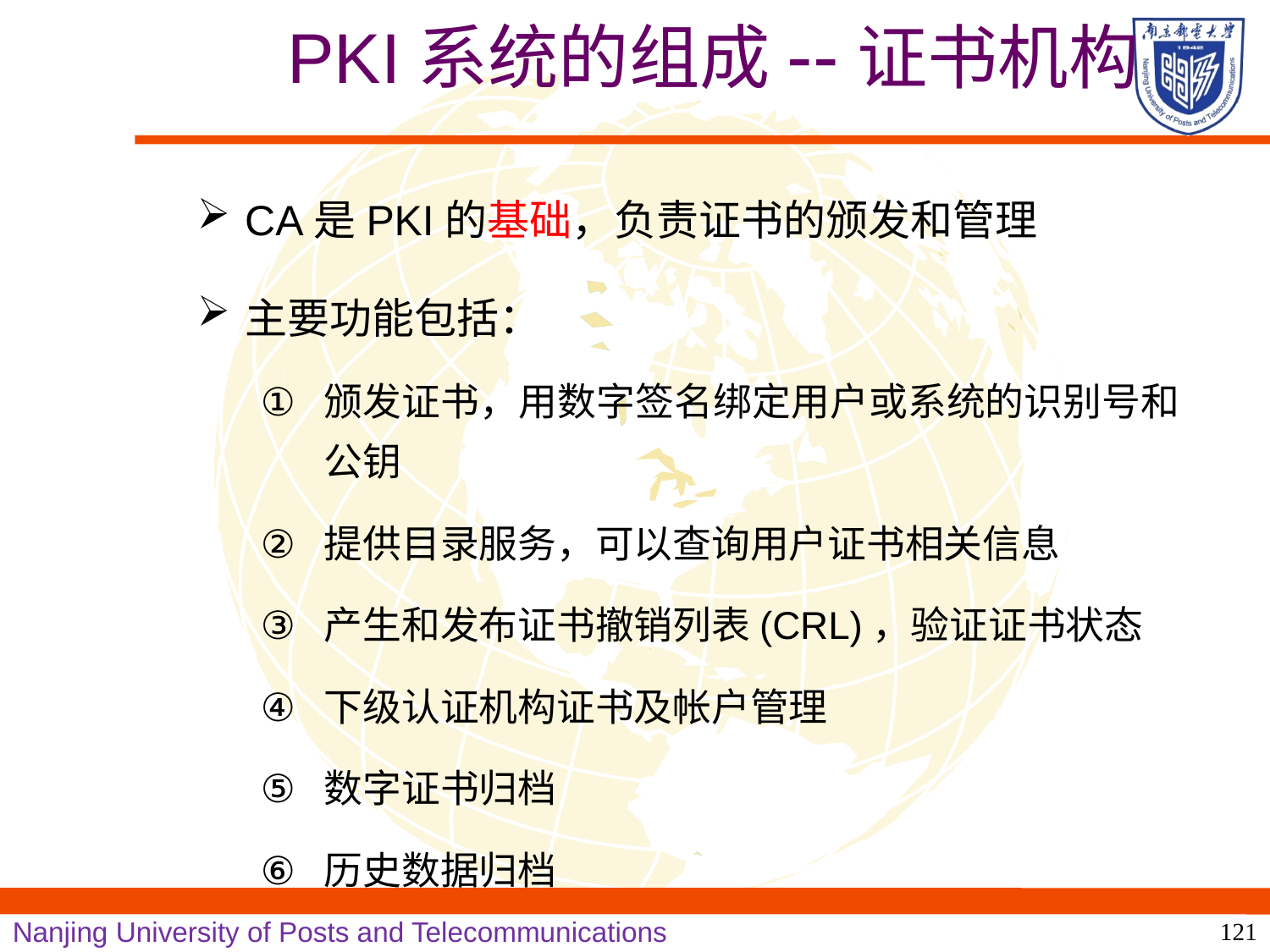

PKI系统的组成--证书机构
CA是PKI的基础，负责证书的颁发和管理
主要功能包括：
颁发证书，用数字签名绑定用户或系统的识别号和公钥
提供目录服务，可以查询用户证书相关信息
产生和发布证书撤销列表(CRL)，验证证书状态
下级认证机构证书及帐户管理
数字证书归档
历史数据归档
121